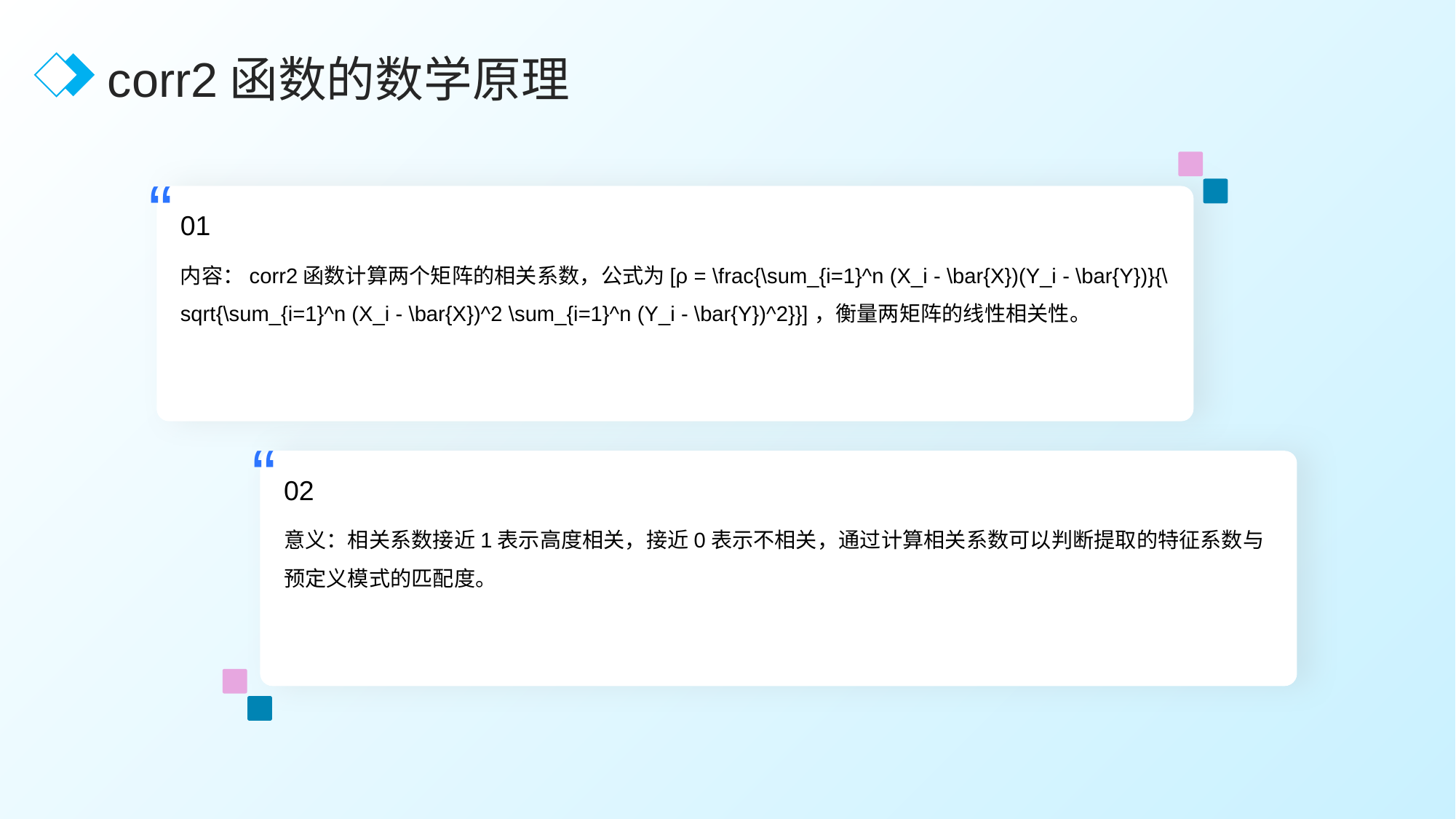

corr2函数的数学原理

“

01
内容：corr2函数计算两个矩阵的相关系数，公式为[ρ = \frac{\sum_{i=1}^n (X_i - \bar{X})(Y_i - \bar{Y})}{\sqrt{\sum_{i=1}^n (X_i - \bar{X})^2 \sum_{i=1}^n (Y_i - \bar{Y})^2}}]，衡量两矩阵的线性相关性。
“

02
意义：相关系数接近1表示高度相关，接近0表示不相关，通过计算相关系数可以判断提取的特征系数与预定义模式的匹配度。